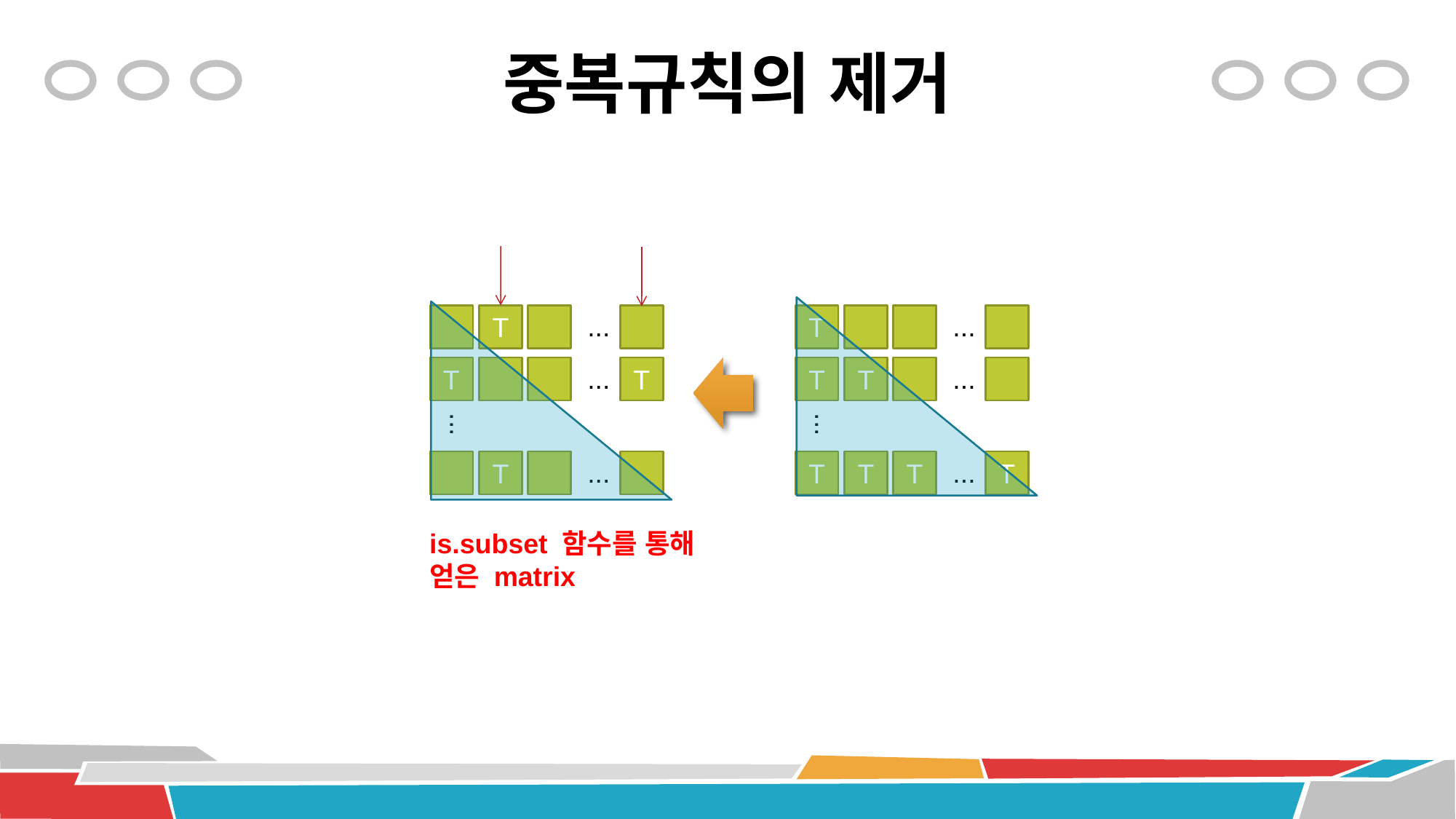

# 중복규칙의 제거

...
...

T

T

...
...

T

T
T
T

...
...
...
...

T

T
T
T
T
is.subset 함수를 통해
얻은 matrix